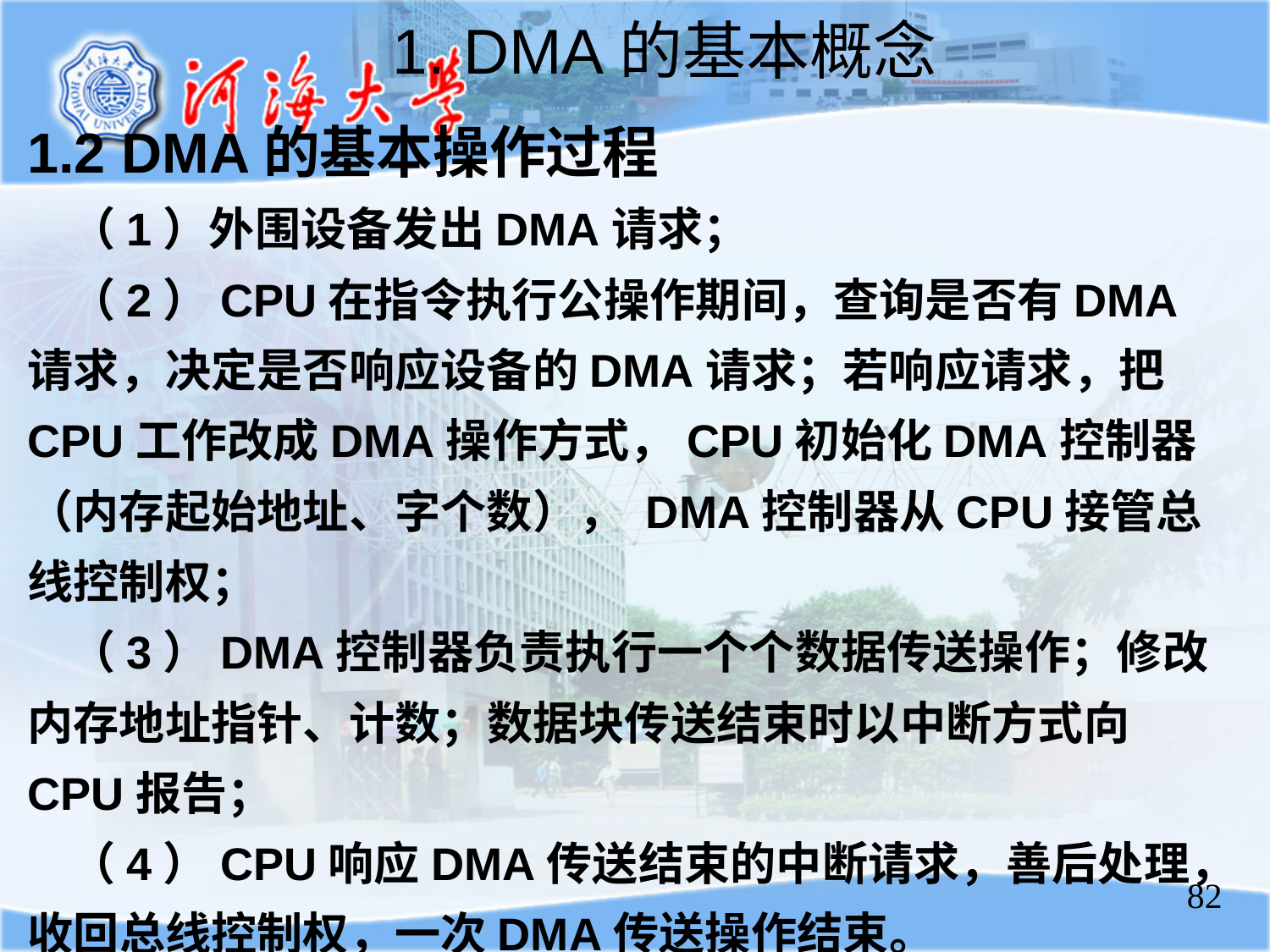

1. DMA的基本概念
1.2 DMA的基本操作过程
   （1）外围设备发出DMA请求；
   （2）CPU在指令执行公操作期间，查询是否有DMA请求，决定是否响应设备的DMA请求；若响应请求，把CPU工作改成DMA操作方式，CPU初始化DMA控制器（内存起始地址、字个数）， DMA控制器从CPU接管总线控制权；
   （3）DMA控制器负责执行一个个数据传送操作；修改内存地址指针、计数；数据块传送结束时以中断方式向CPU报告；
   （4）CPU响应DMA传送结束的中断请求，善后处理，收回总线控制权，一次DMA传送操作结束。
82